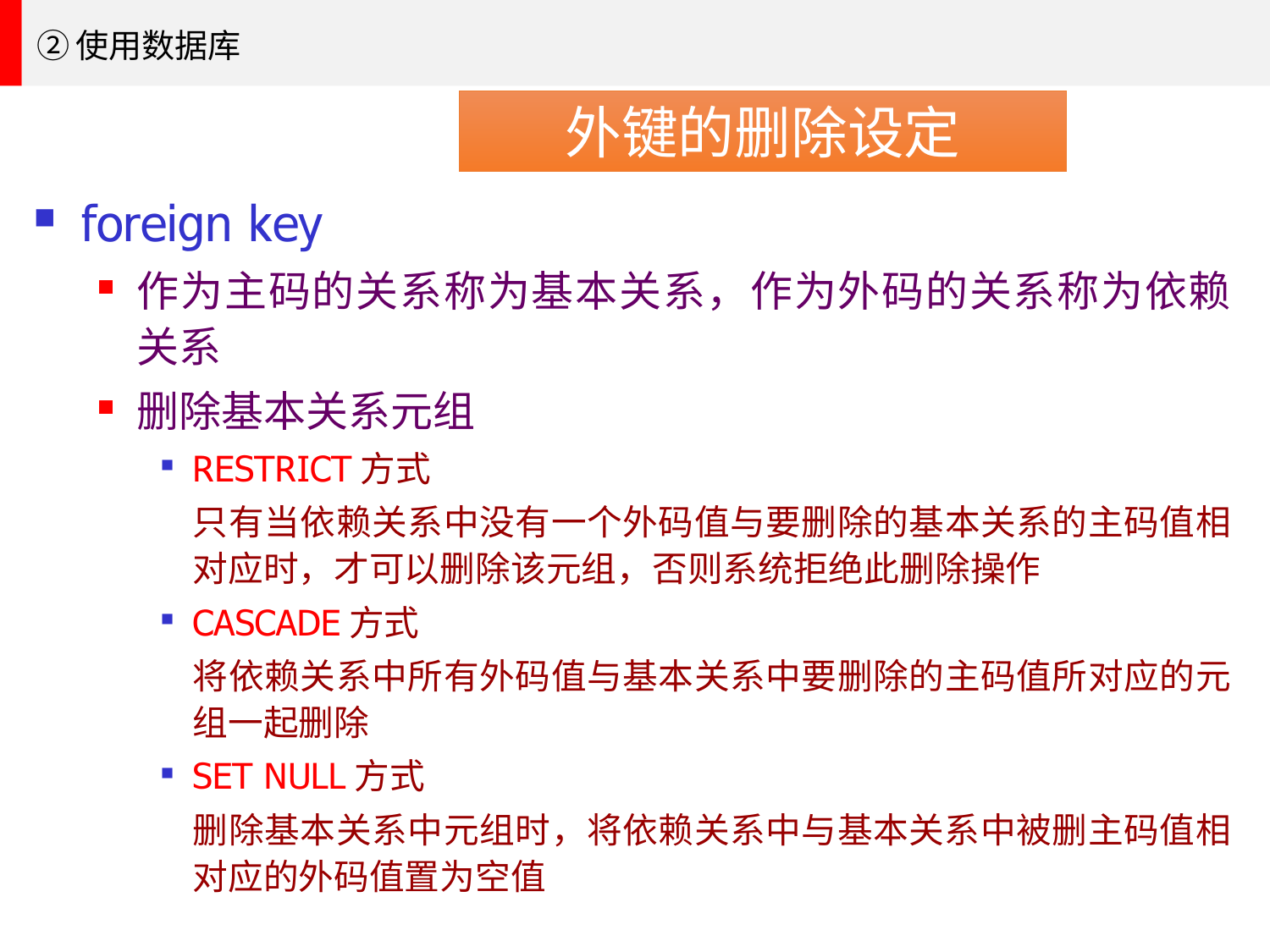

②使用数据库
外键的删除设定
foreign key
作为主码的关系称为基本关系，作为外码的关系称为依赖关系
删除基本关系元组
RESTRICT方式
	只有当依赖关系中没有一个外码值与要删除的基本关系的主码值相对应时，才可以删除该元组，否则系统拒绝此删除操作
CASCADE方式
	将依赖关系中所有外码值与基本关系中要删除的主码值所对应的元组一起删除
SET NULL方式
	删除基本关系中元组时，将依赖关系中与基本关系中被删主码值相对应的外码值置为空值